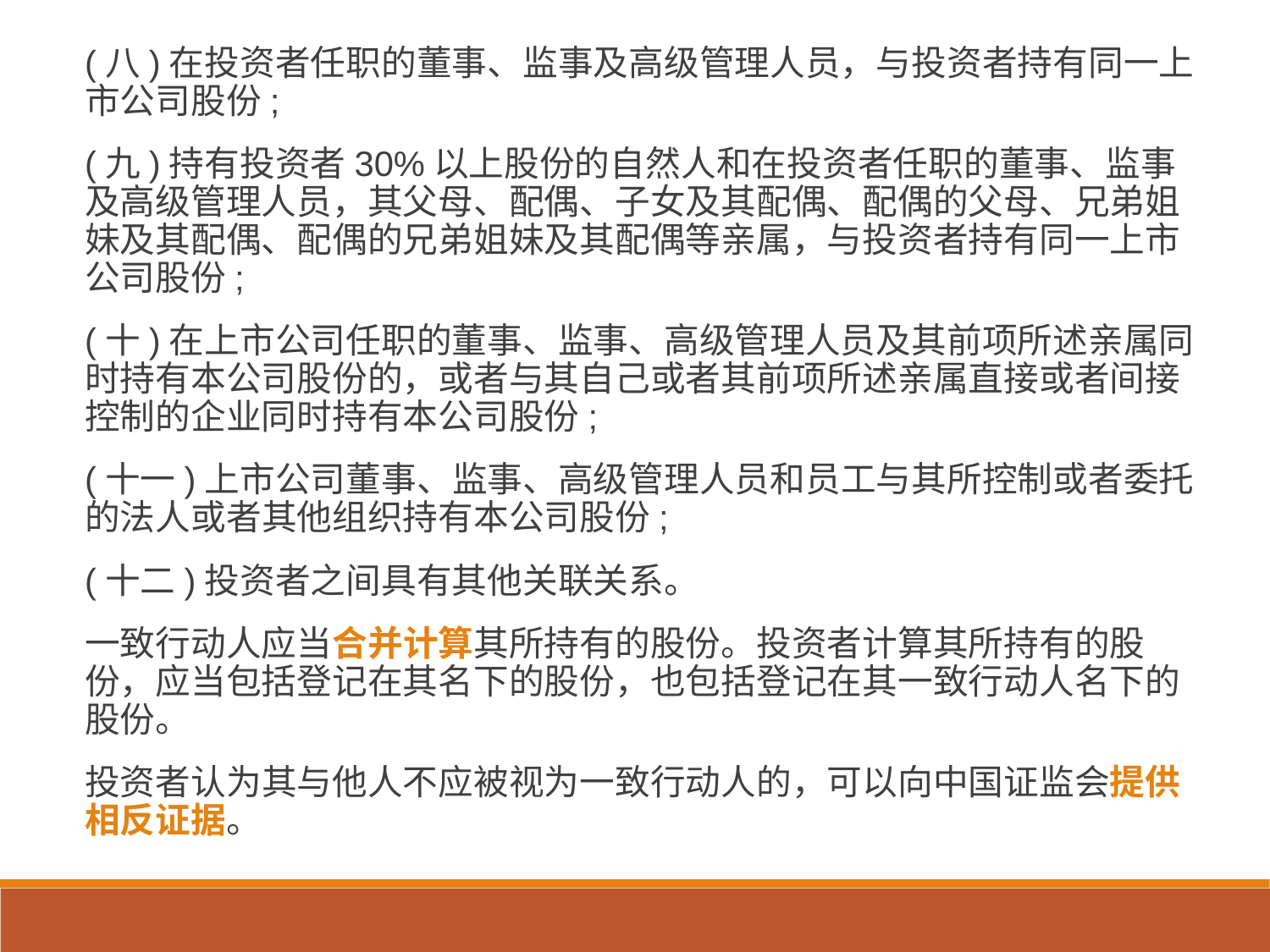

(八)在投资者任职的董事、监事及高级管理人员，与投资者持有同一上市公司股份;
(九)持有投资者30%以上股份的自然人和在投资者任职的董事、监事及高级管理人员，其父母、配偶、子女及其配偶、配偶的父母、兄弟姐妹及其配偶、配偶的兄弟姐妹及其配偶等亲属，与投资者持有同一上市公司股份;
(十)在上市公司任职的董事、监事、高级管理人员及其前项所述亲属同时持有本公司股份的，或者与其自己或者其前项所述亲属直接或者间接控制的企业同时持有本公司股份;
(十一)上市公司董事、监事、高级管理人员和员工与其所控制或者委托的法人或者其他组织持有本公司股份;
(十二)投资者之间具有其他关联关系。
一致行动人应当合并计算其所持有的股份。投资者计算其所持有的股份，应当包括登记在其名下的股份，也包括登记在其一致行动人名下的股份。
投资者认为其与他人不应被视为一致行动人的，可以向中国证监会提供相反证据。